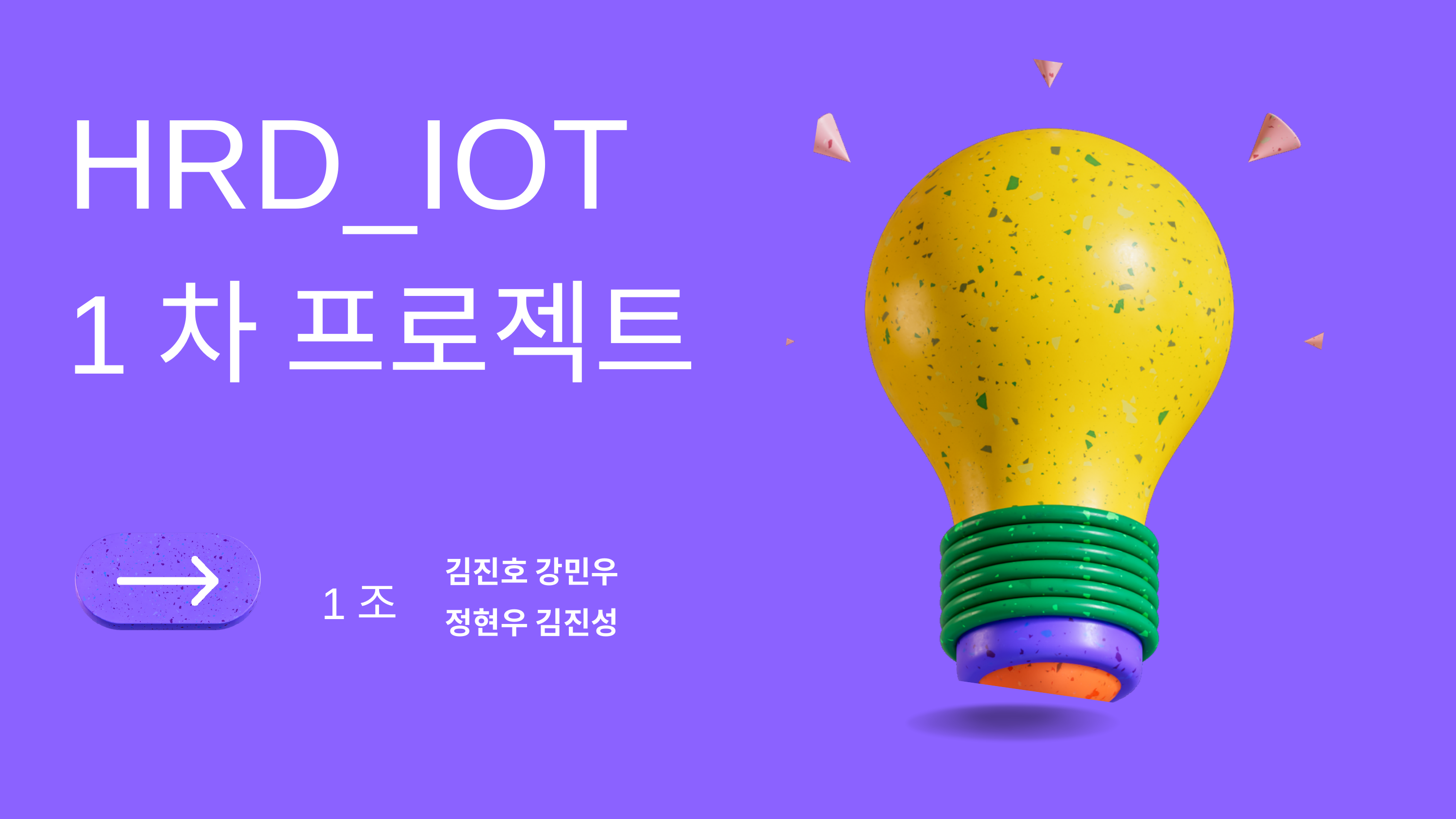

HRD_IOT
1차 프로젝트
김진호 강민우
정현우 김진성

1조